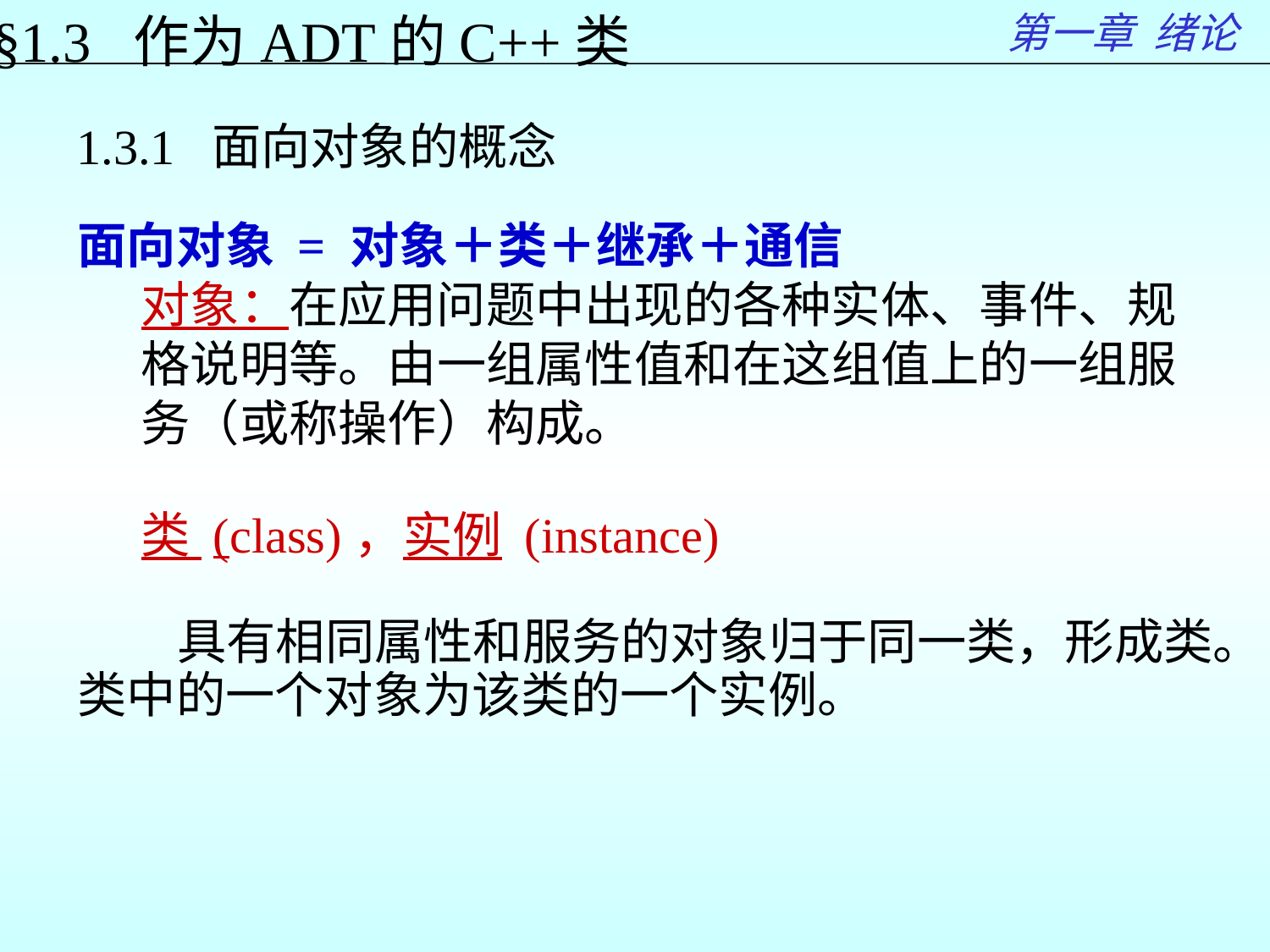

第一章  绪论

§1.3  作为ADT的C++类
1.3.1  面向对象的概念
面向对象 = 对象＋类＋继承＋通信
对象：在应用问题中出现的各种实体、事件、规格说明等。由一组属性值和在这组值上的一组服务（或称操作）构成。

类 (class)，实例 (instance)

具有相同属性和服务的对象归于同一类，形成类。类中的一个对象为该类的一个实例。